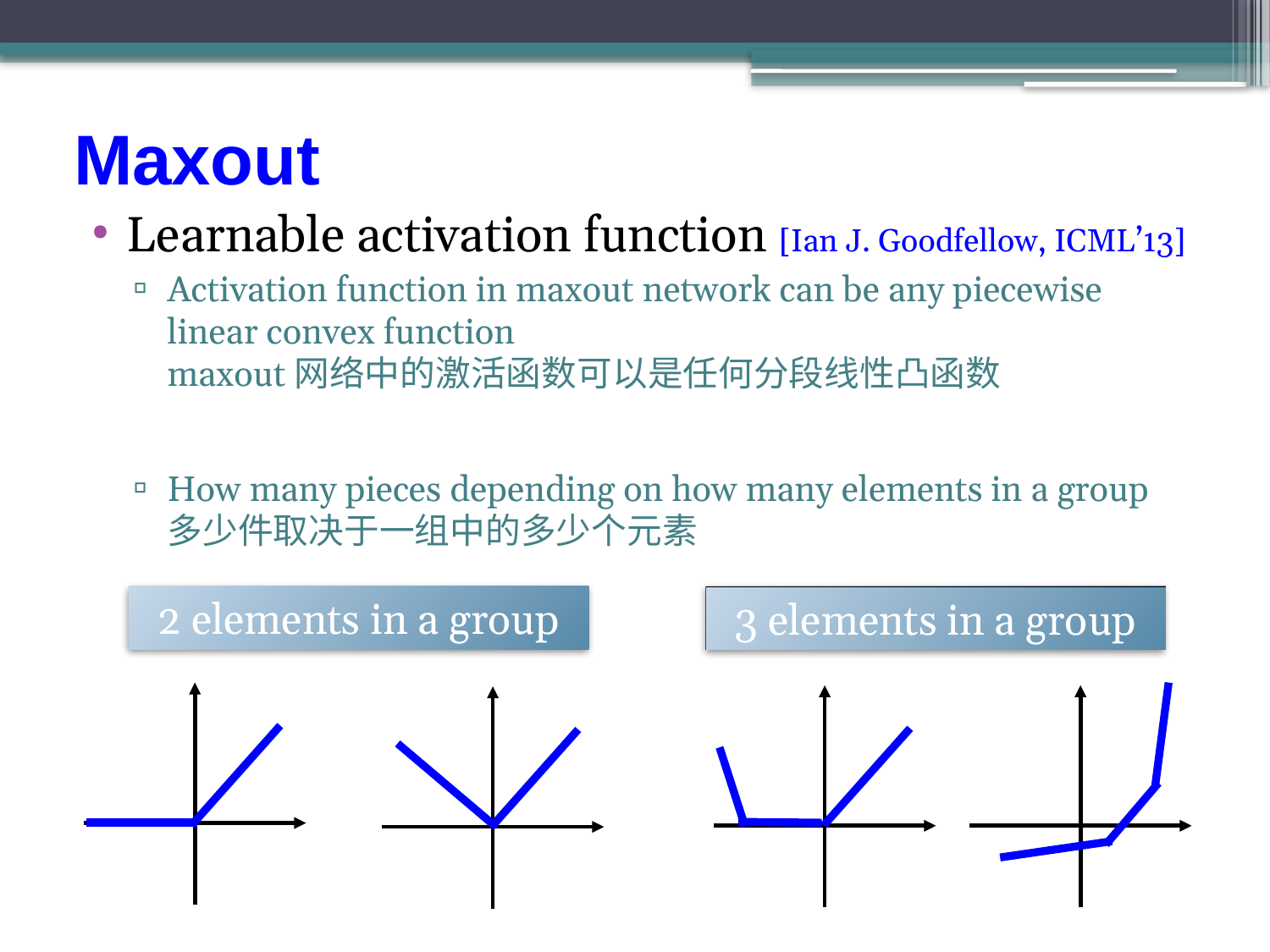

# Maxout
Learnable activation function [Ian J. Goodfellow, ICML’13]
Activation function in maxout network can be any piecewise linear convex function
maxout网络中的激活函数可以是任何分段线性凸函数

How many pieces depending on how many elements in a group
多少件取决于一组中的多少个元素

2 elements in a group
3 elements in a group